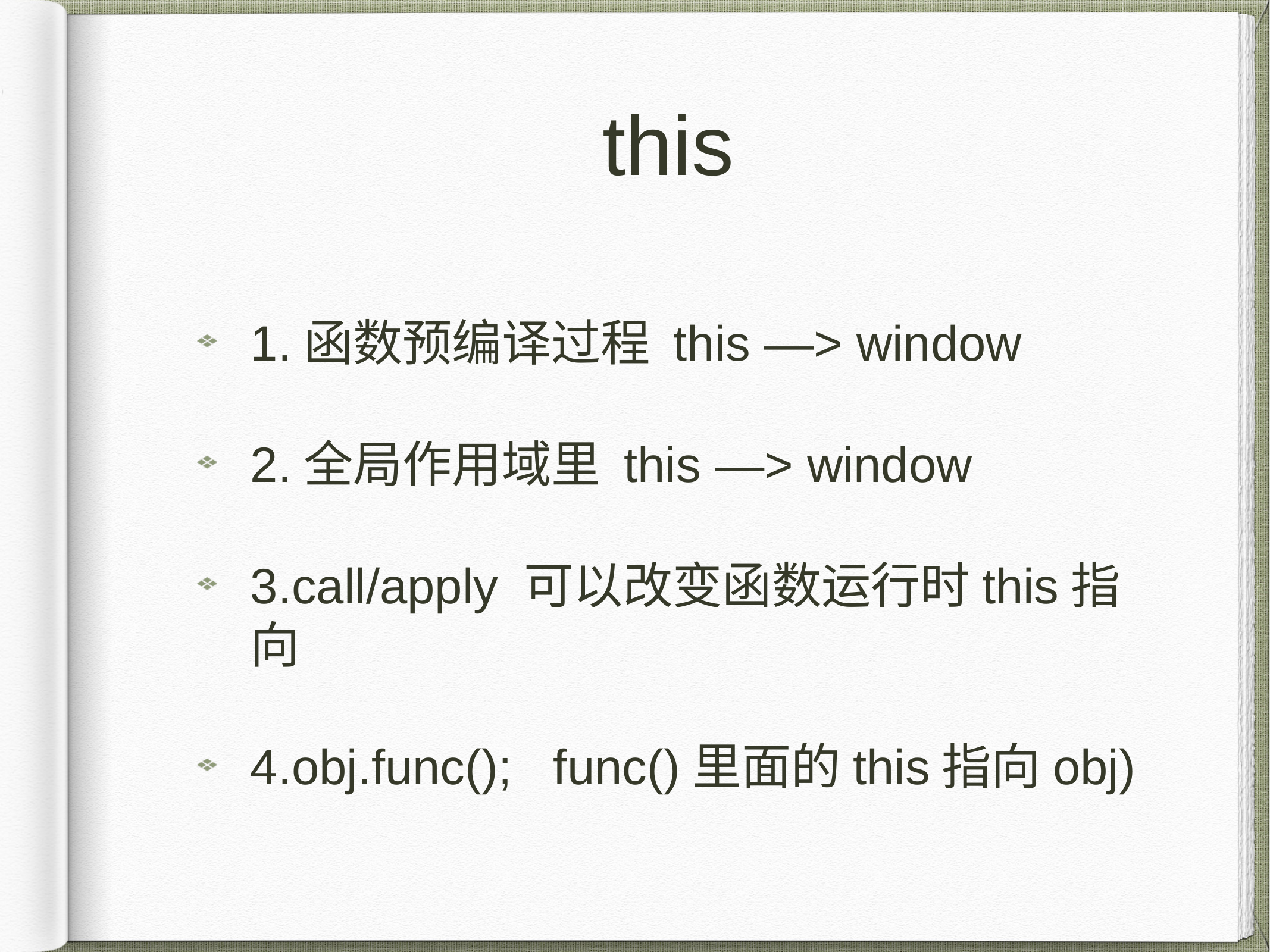

# this
1.函数预编译过程 this —> window
2.全局作用域里 this —> window
3.call/apply 可以改变函数运行时this指向
4.obj.func();   func()里面的this指向obj)